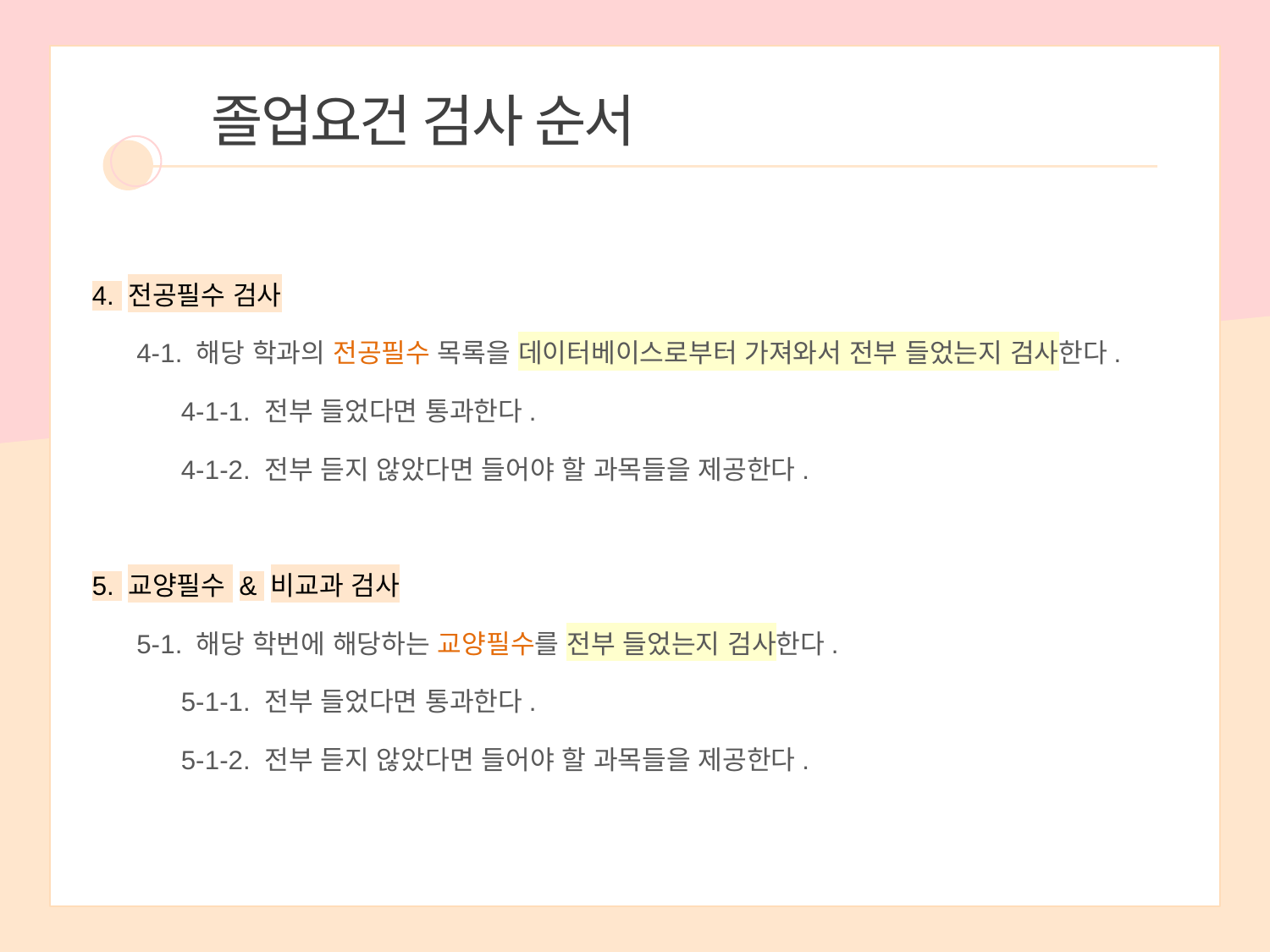

졸업요건 검사 순서
4. 전공필수 검사
      4-1. 해당 학과의 전공필수 목록을 데이터베이스로부터 가져와서 전부 들었는지 검사한다.
            4-1-1. 전부 들었다면 통과한다.
            4-1-2. 전부 듣지 않았다면 들어야 할 과목들을 제공한다.

5. 교양필수 & 비교과 검사
      5-1. 해당 학번에 해당하는 교양필수를 전부 들었는지 검사한다.
            5-1-1. 전부 들었다면 통과한다.
            5-1-2. 전부 듣지 않았다면 들어야 할 과목들을 제공한다.